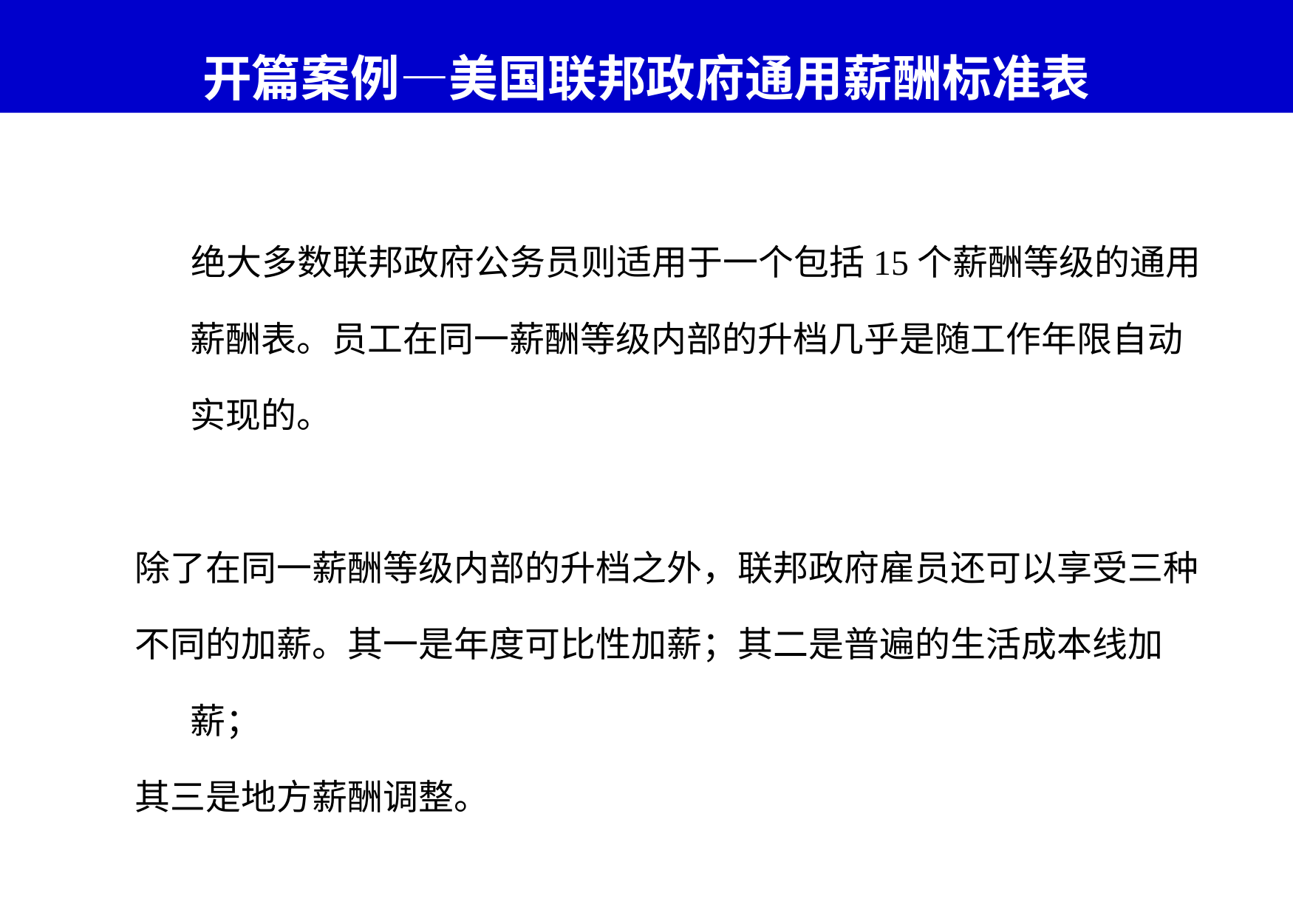

# 开篇案例—美国联邦政府通用薪酬标准表
      绝大多数联邦政府公务员则适用于一个包括15个薪酬等级的通用薪酬表。员工在同一薪酬等级内部的升档几乎是随工作年限自动实现的。

除了在同一薪酬等级内部的升档之外，联邦政府雇员还可以享受三种
不同的加薪。其一是年度可比性加薪；其二是普遍的生活成本线加薪；
其三是地方薪酬调整。